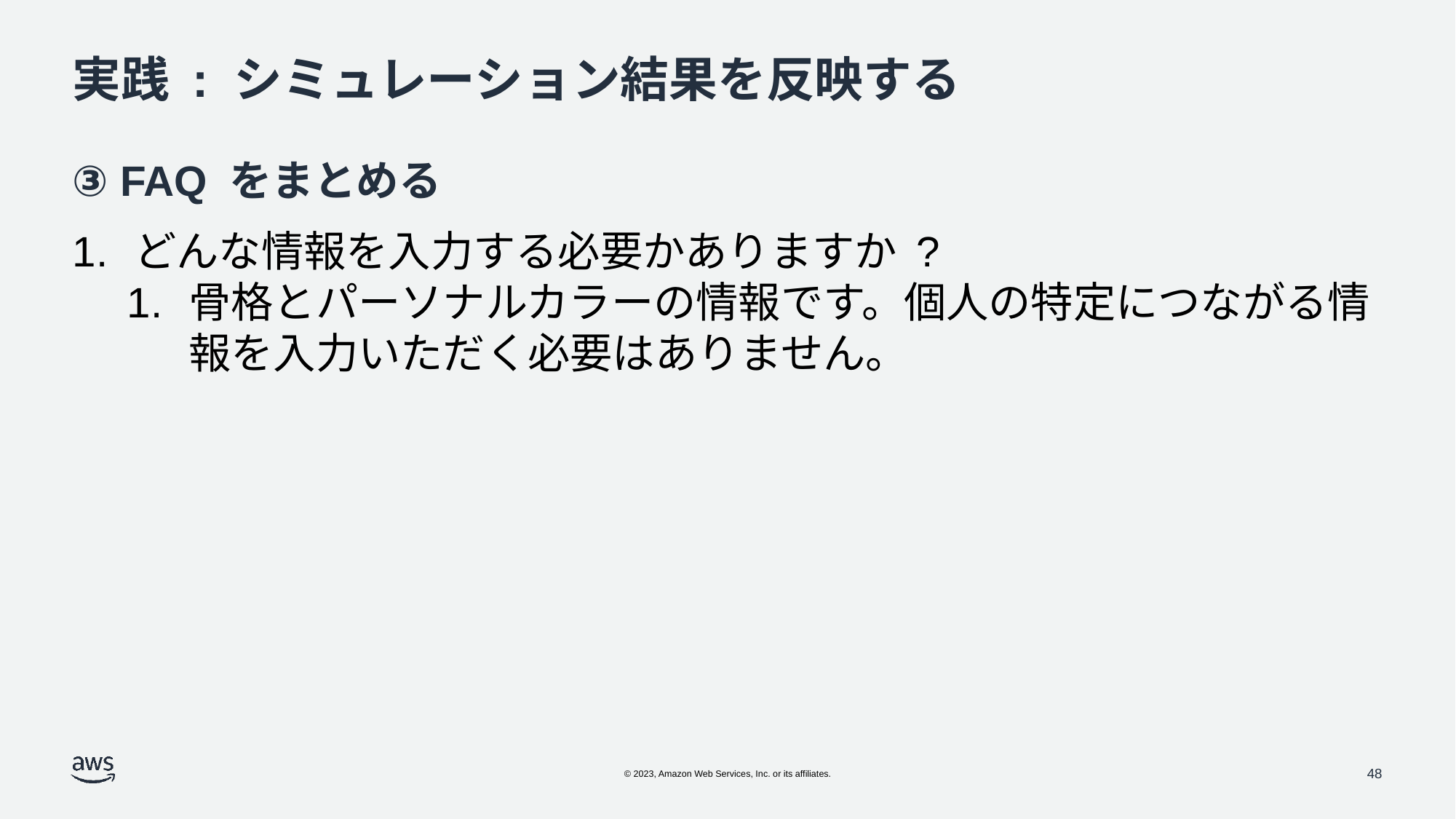

# 実践 : シミュレーション結果を反映する
③ FAQ をまとめる
どんな情報を入力する必要かありますか ?
骨格とパーソナルカラーの情報です。個人の特定につながる情報を入力いただく必要はありません。
48